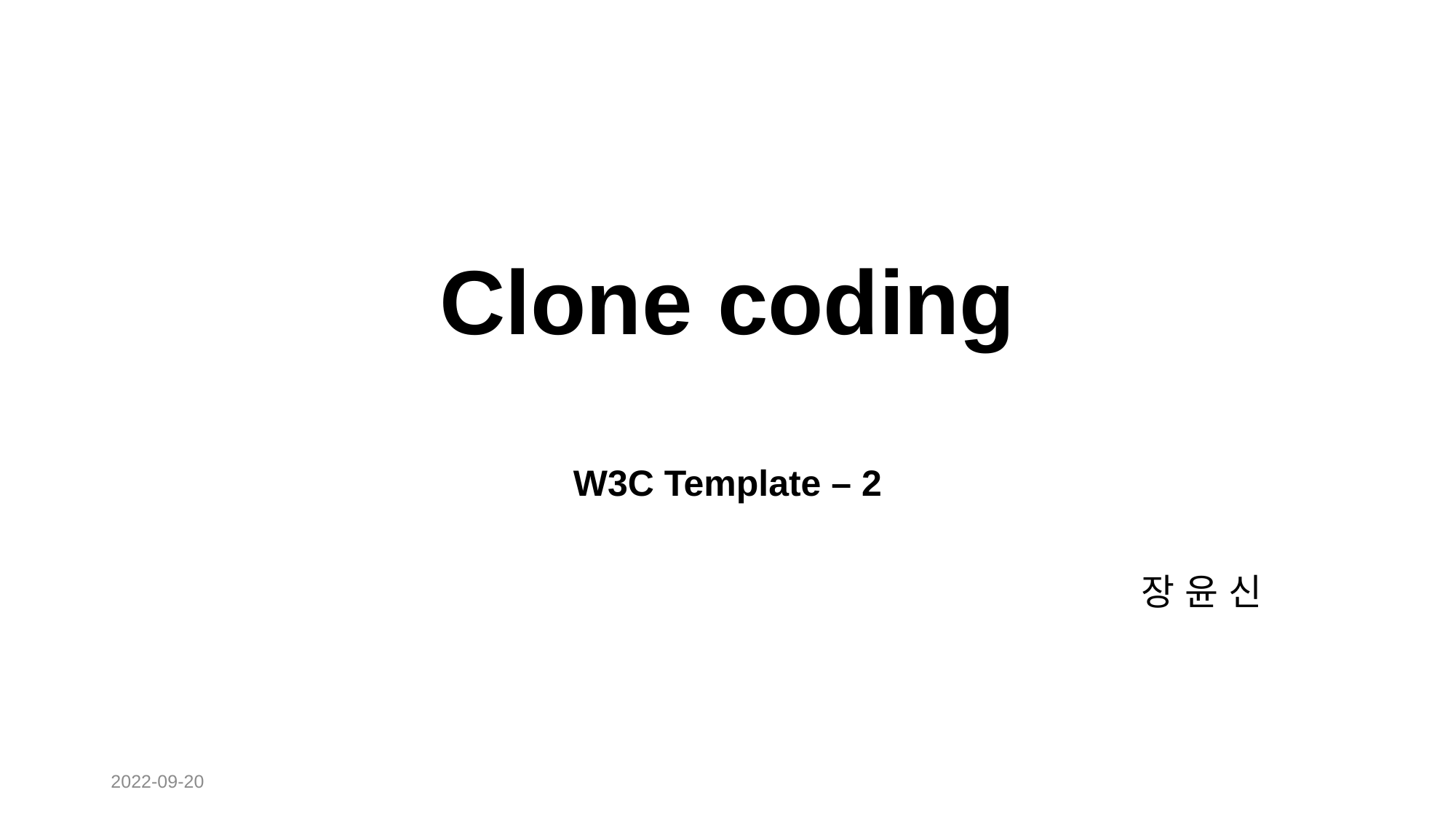

# Clone coding
W3C Template – 2

장 윤 신
2022-09-20